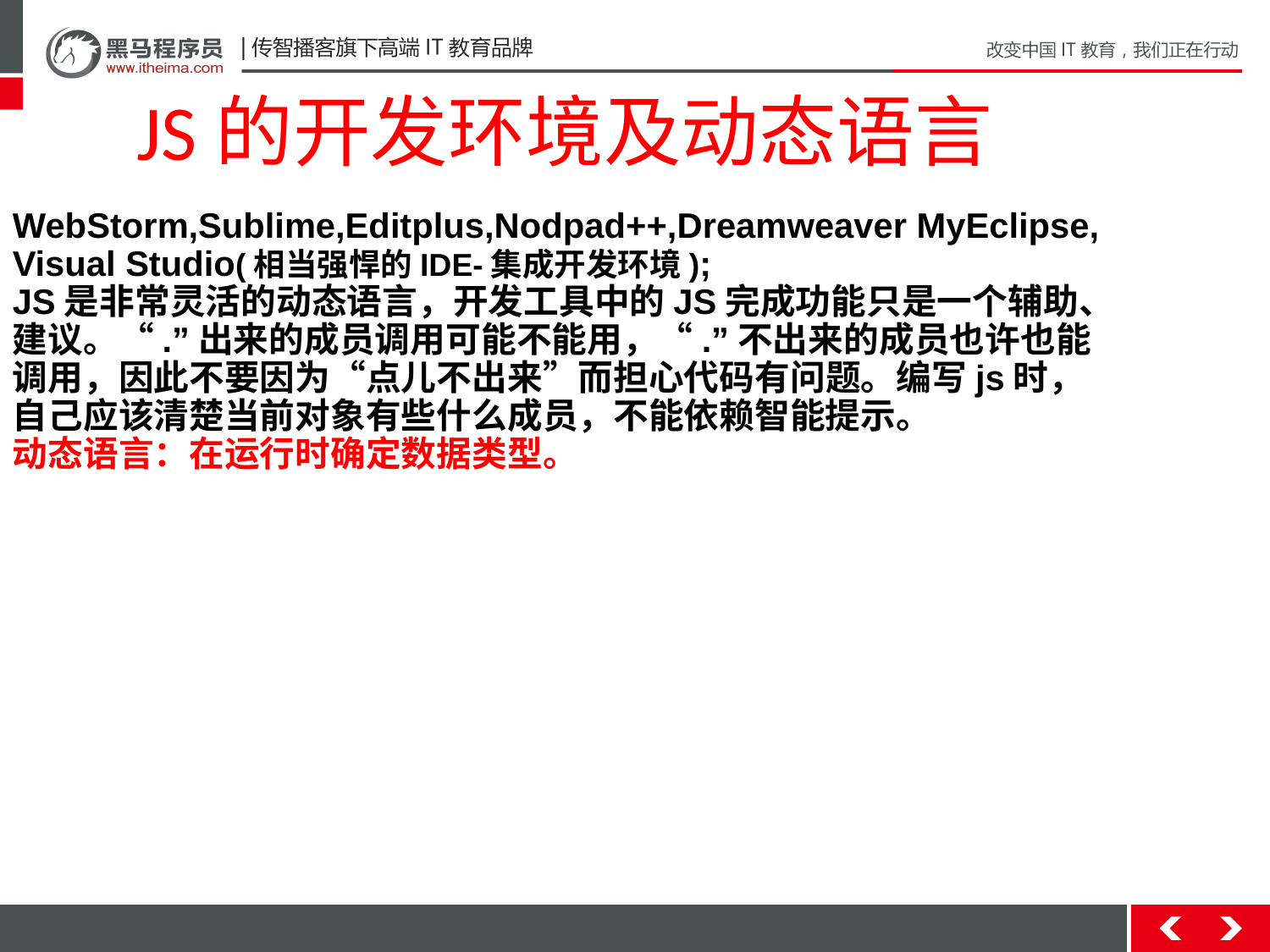

JS的开发环境及动态语言
WebStorm,Sublime,Editplus,Nodpad++,Dreamweaver MyEclipse, Visual Studio(相当强悍的IDE-集成开发环境);
JS是非常灵活的动态语言，开发工具中的JS完成功能只是一个辅助、建议。“.”出来的成员调用可能不能用，“.”不出来的成员也许也能调用，因此不要因为“点儿不出来”而担心代码有问题。编写js时，自己应该清楚当前对象有些什么成员，不能依赖智能提示。
动态语言：在运行时确定数据类型。